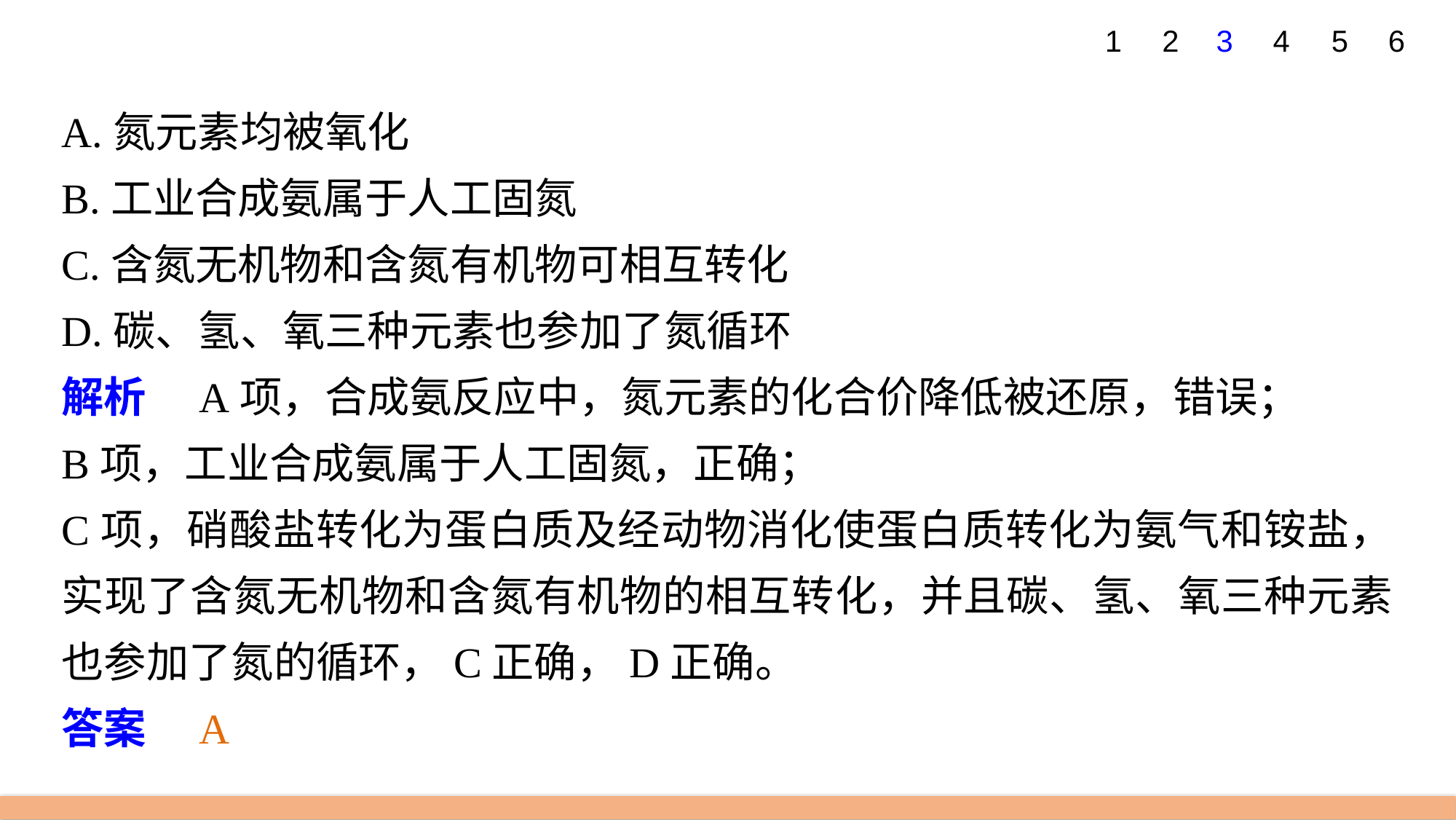

5
6
1
2
3
4
A.氮元素均被氧化
B.工业合成氨属于人工固氮
C.含氮无机物和含氮有机物可相互转化
D.碳、氢、氧三种元素也参加了氮循环
解析　A项，合成氨反应中，氮元素的化合价降低被还原，错误；
B项，工业合成氨属于人工固氮，正确；
C项，硝酸盐转化为蛋白质及经动物消化使蛋白质转化为氨气和铵盐，实现了含氮无机物和含氮有机物的相互转化，并且碳、氢、氧三种元素也参加了氮的循环，C正确，D正确。
答案　A